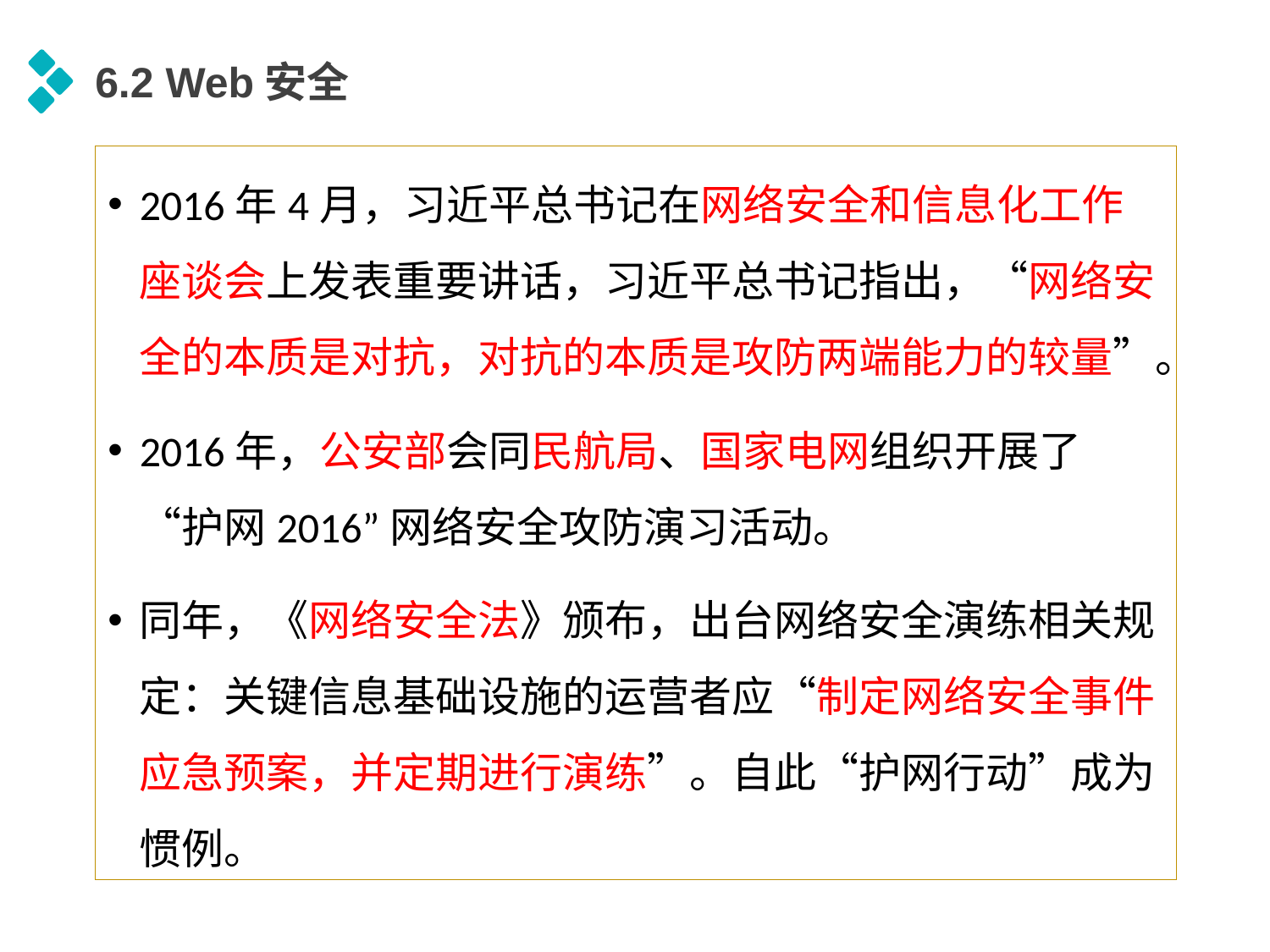

6.2 Web安全

2016年4月，习近平总书记在网络安全和信息化工作座谈会上发表重要讲话，习近平总书记指出，“网络安全的本质是对抗，对抗的本质是攻防两端能力的较量”。
2016年，公安部会同民航局、国家电网组织开展了 “护网2016”网络安全攻防演习活动。
同年，《网络安全法》颁布，出台网络安全演练相关规定：关键信息基础设施的运营者应“制定网络安全事件应急预案，并定期进行演练”。自此“护网行动”成为惯例。